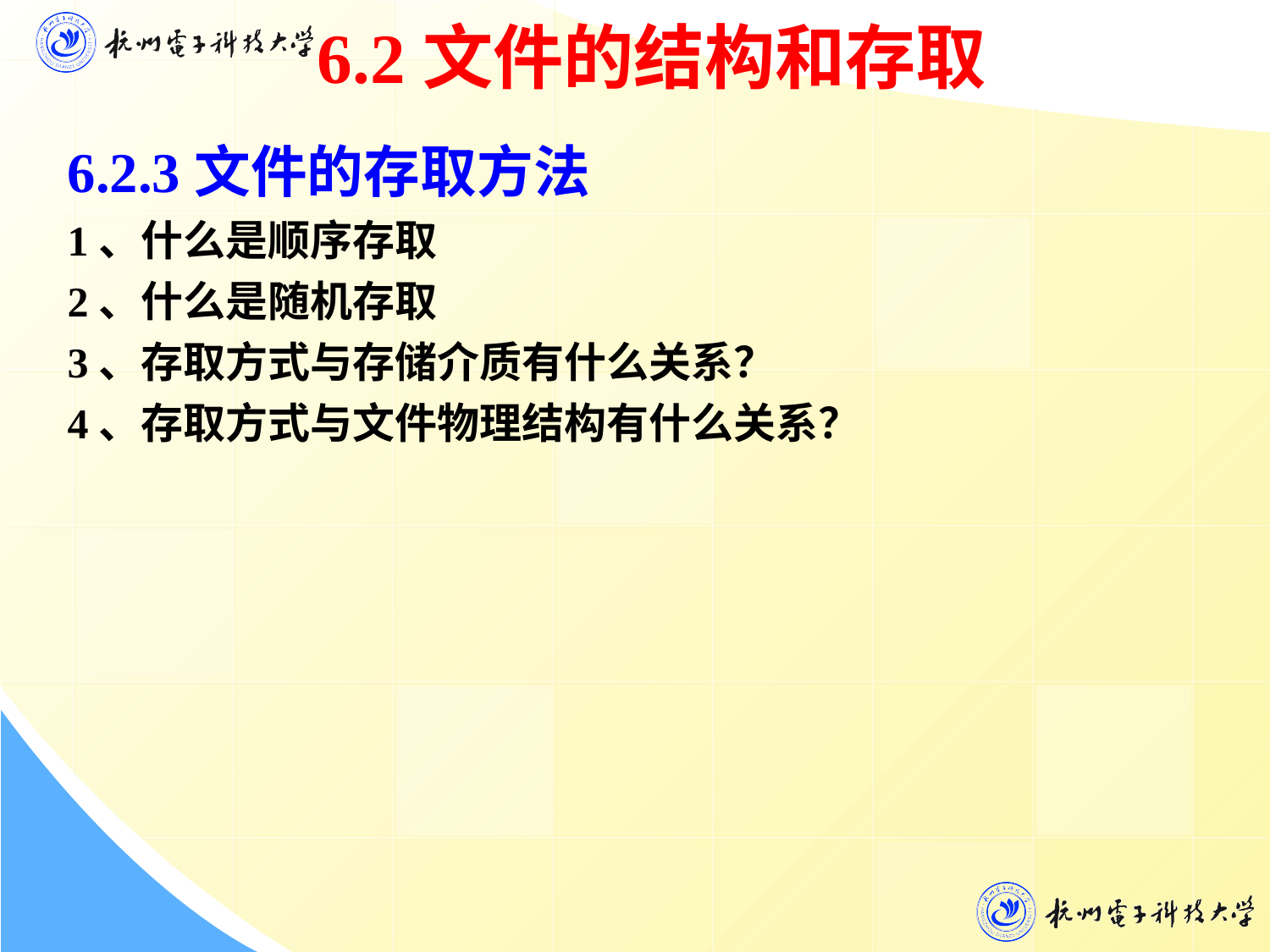

6.2文件的结构和存取
6.2.3文件的存取方法
1、什么是顺序存取
2、什么是随机存取
3、存取方式与存储介质有什么关系？
4、存取方式与文件物理结构有什么关系？